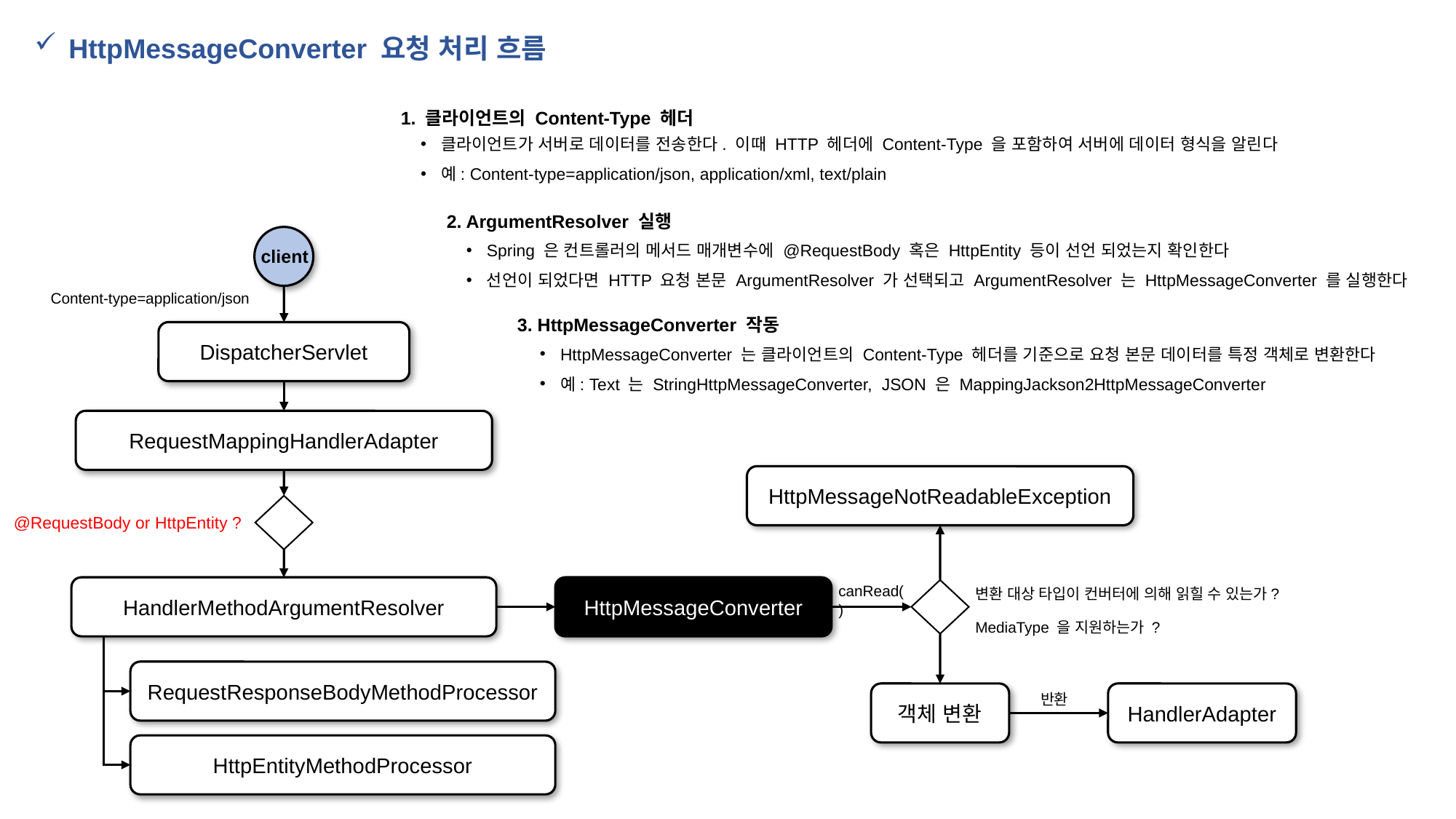

HttpMessageConverter 요청 처리 흐름
1. 클라이언트의 Content-Type 헤더
클라이언트가 서버로 데이터를 전송한다. 이때 HTTP 헤더에 Content-Type 을 포함하여 서버에 데이터 형식을 알린다
예: Content-type=application/json, application/xml, text/plain
2. ArgumentResolver 실행
Spring 은 컨트롤러의 메서드 매개변수에 @RequestBody 혹은 HttpEntity 등이 선언 되었는지 확인한다
선언이 되었다면 HTTP 요청 본문 ArgumentResolver 가 선택되고 ArgumentResolver 는 HttpMessageConverter 를 실행한다

client
Content-type=application/json
3. HttpMessageConverter 작동
DispatcherServlet
HttpMessageConverter 는 클라이언트의 Content-Type 헤더를 기준으로 요청 본문 데이터를 특정 객체로 변환한다
예: Text 는 StringHttpMessageConverter,  JSON 은 MappingJackson2HttpMessageConverter
RequestMappingHandlerAdapter
HttpMessageNotReadableException

@RequestBody or HttpEntity ?
변환 대상 타입이 컨버터에 의해 읽힐 수 있는가?
MediaType 을 지원하는가 ?
canRead()
HandlerMethodArgumentResolver
HttpMessageConverter

RequestResponseBodyMethodProcessor
객체 변환
HandlerAdapter
반환
HttpEntityMethodProcessor